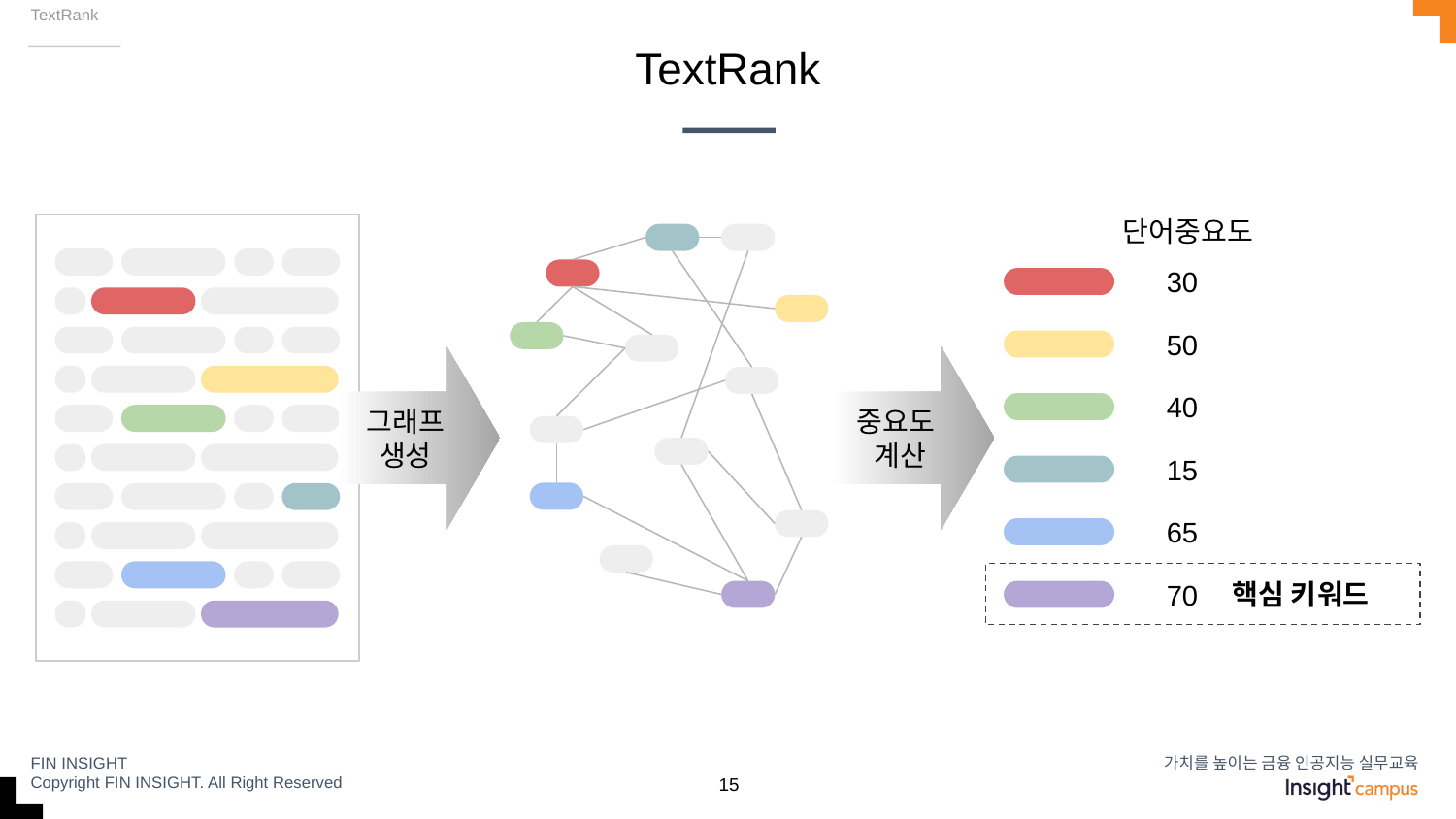

TextRank

# TextRank

단어중요도

30

50

그래프
생성
중요도
계산

40

15

65

핵심 키워드

70

15